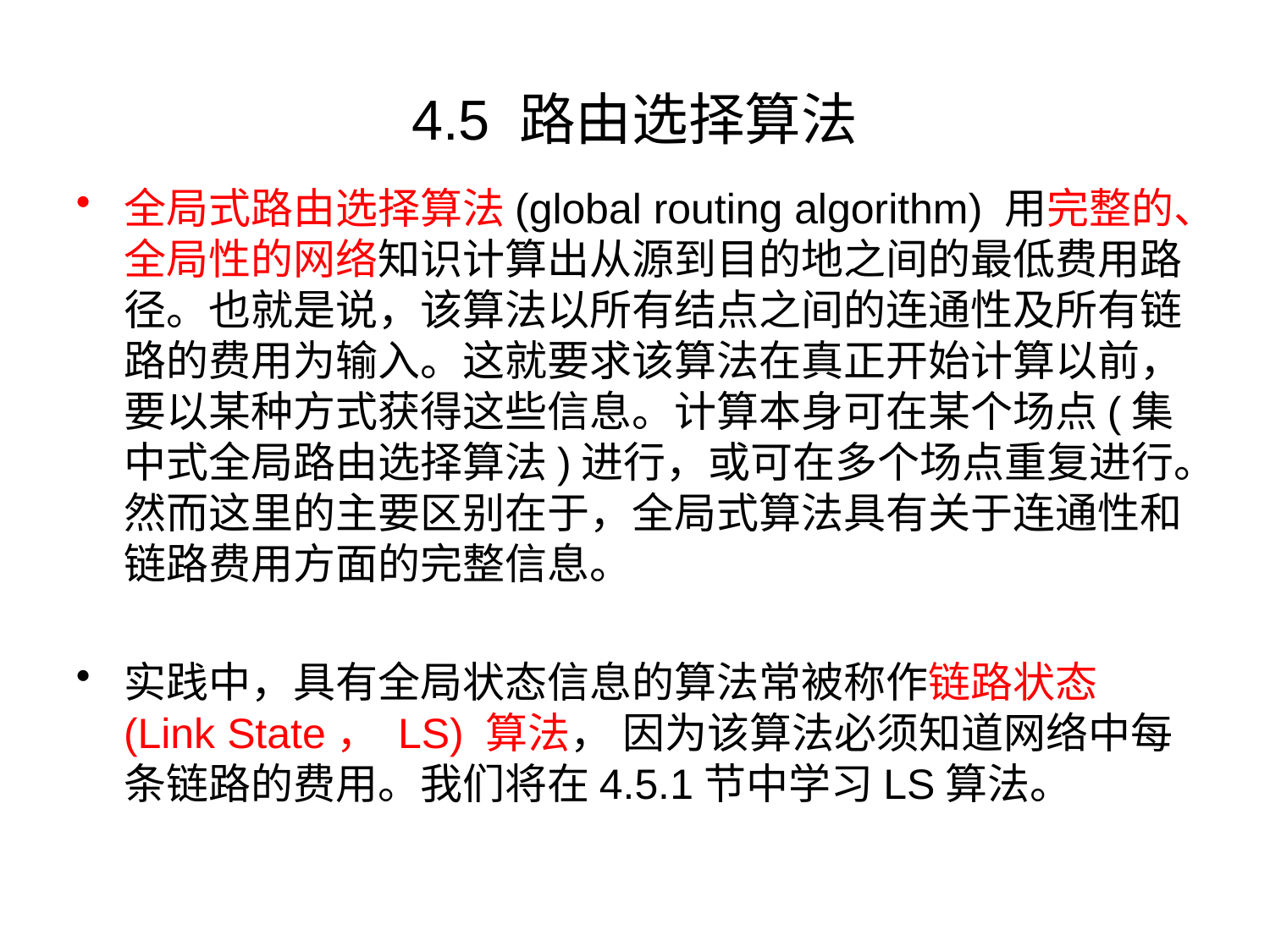

# 4.5 路由选择算法
全局式路由选择算法(global routing algorithm) 用完整的、全局性的网络知识计算出从源到目的地之间的最低费用路径。也就是说，该算法以所有结点之间的连通性及所有链路的费用为输入。这就要求该算法在真正开始计算以前，要以某种方式获得这些信息。计算本身可在某个场点(集中式全局路由选择算法)进行，或可在多个场点重复进行。然而这里的主要区别在于，全局式算法具有关于连通性和链路费用方面的完整信息。

实践中，具有全局状态信息的算法常被称作链路状态(Link State， LS) 算法， 因为该算法必须知道网络中每条链路的费用。我们将在4.5.1节中学习LS算法。